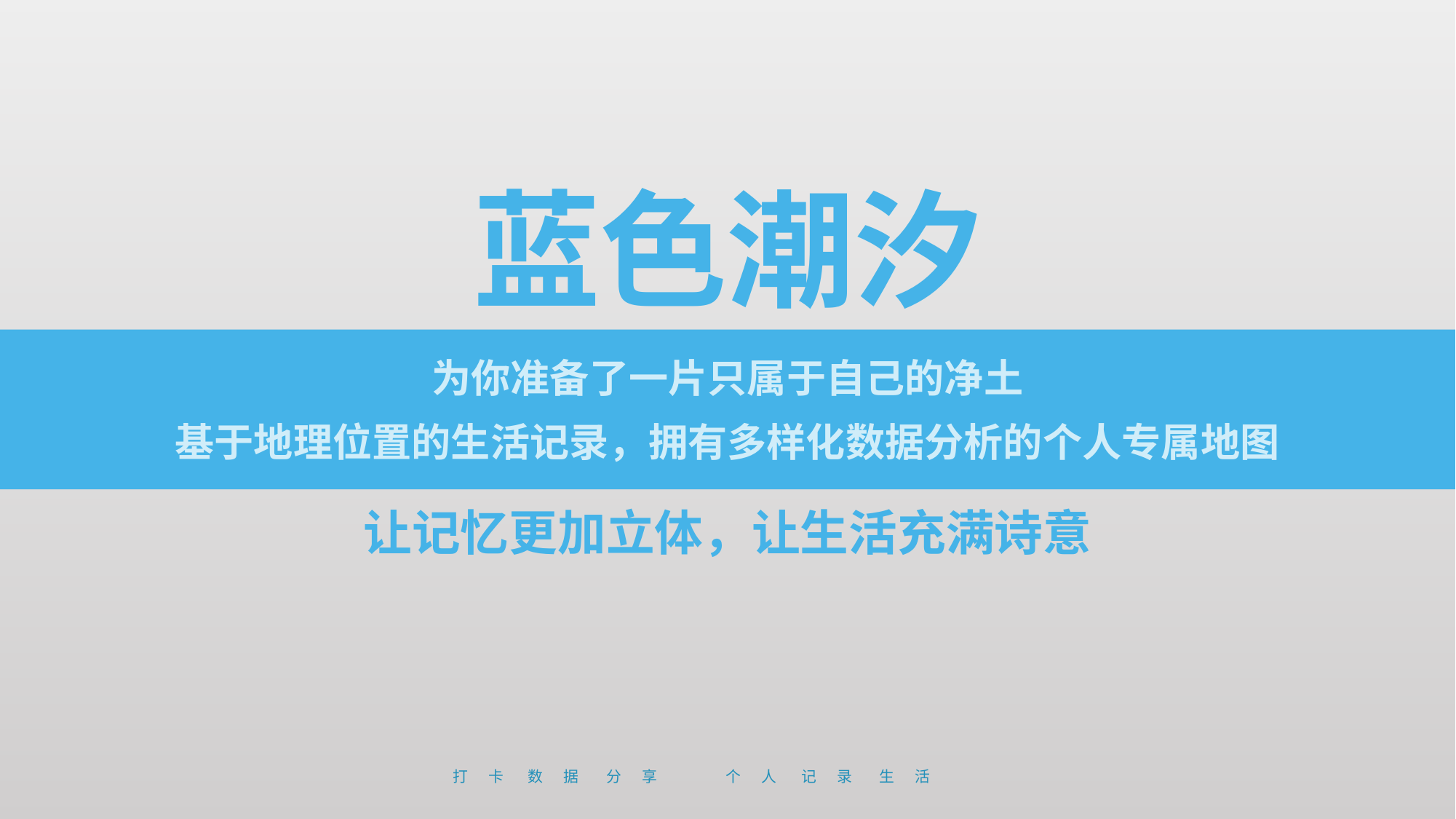

蓝色潮汐

为你准备了一片只属于自己的净土

基于地理位置的生活记录，拥有多样化数据分析的个人专属地图
让记忆更加立体，让生活充满诗意
打      卡       数      据        分      享                    个      人       记      录        生      活